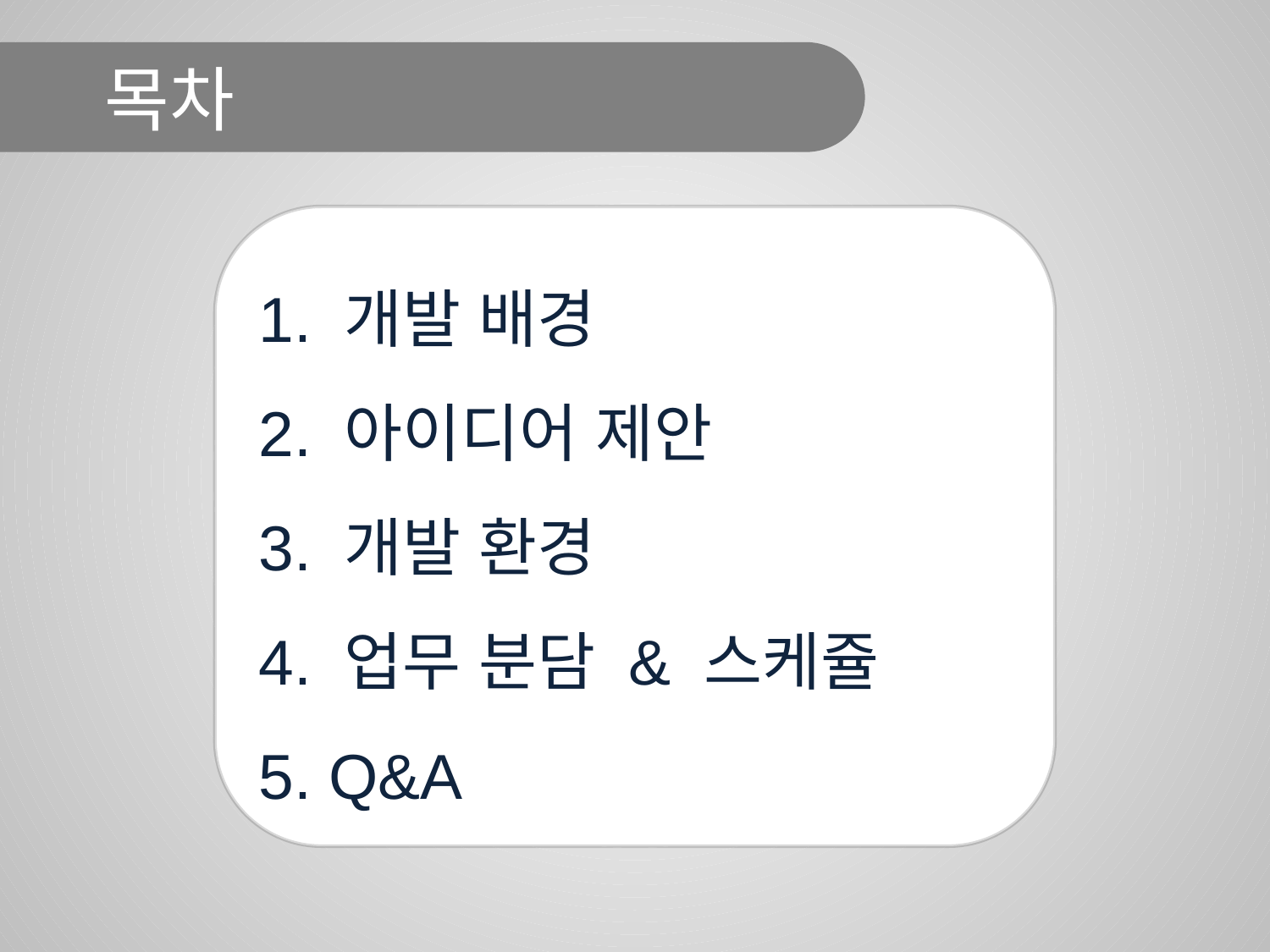

목차
 개발 배경
 아이디어 제안
 개발 환경
 업무 분담 & 스케쥴
 Q&A